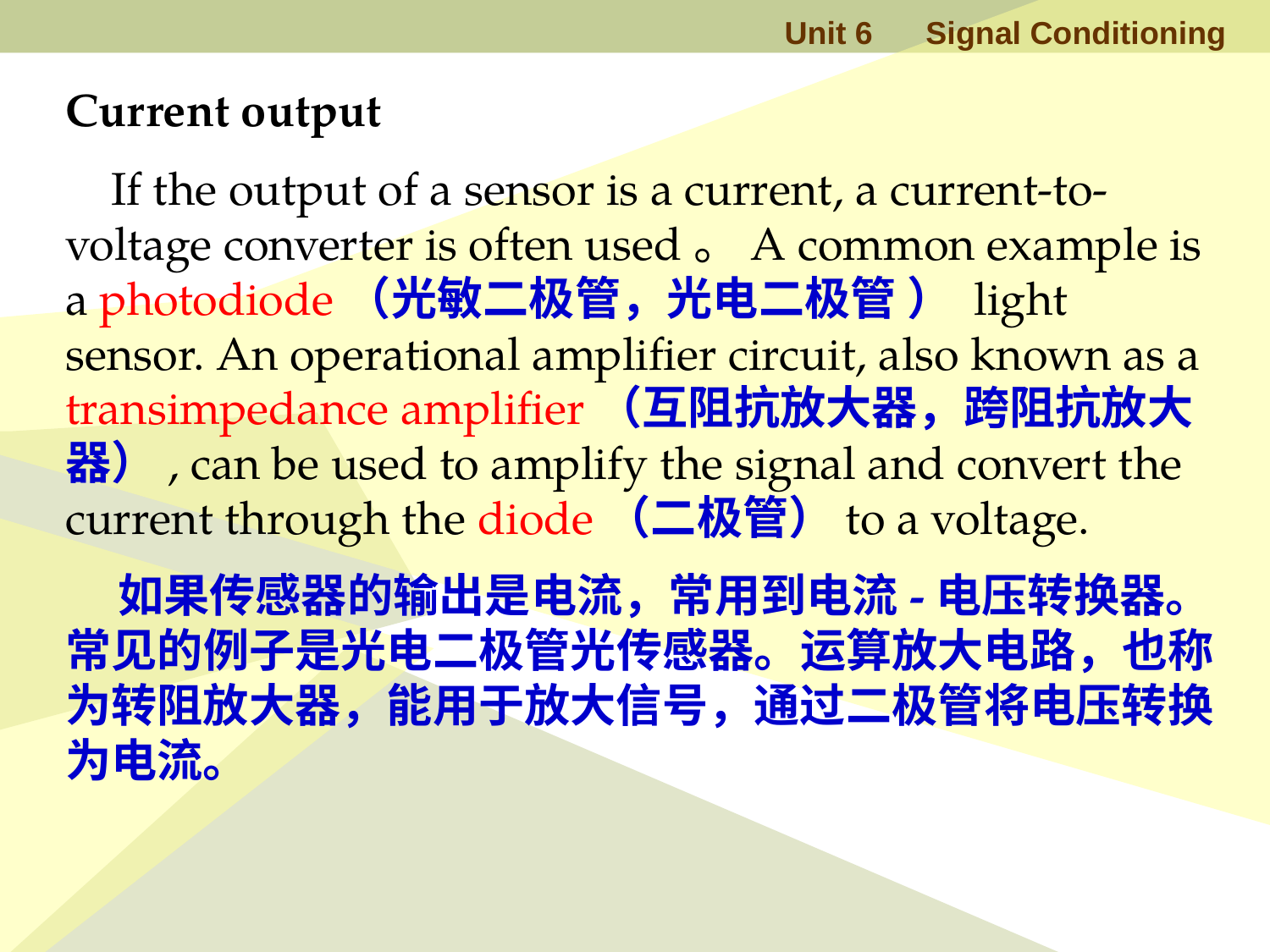

Current output
    If the output of a sensor is a current, a current-to-voltage converter is often used。A common example is a photodiode（光敏二极管，光电二极管 ） light sensor. An operational amplifier circuit, also known as a transimpedance amplifier（互阻抗放大器，跨阻抗放大器）, can be used to amplify the signal and convert the current through the diode（二极管）to a voltage.
    如果传感器的输出是电流，常用到电流-电压转换器。常见的例子是光电二极管光传感器。运算放大电路，也称为转阻放大器，能用于放大信号，通过二极管将电压转换为电流。